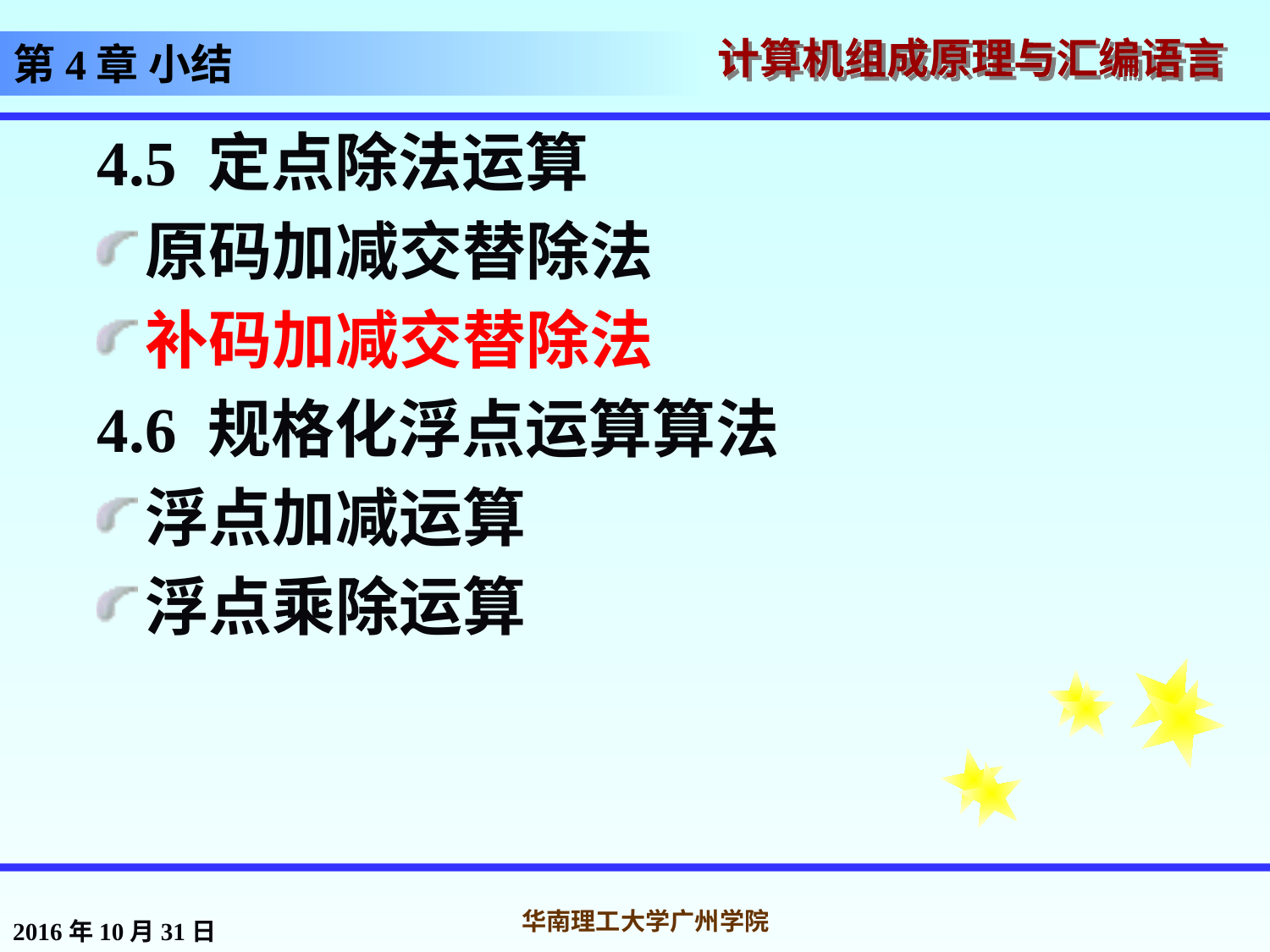

# 第4章 小结
4.5 定点除法运算
原码加减交替除法
补码加减交替除法
4.6 规格化浮点运算算法
浮点加减运算
浮点乘除运算
2016年10月31日
华南理工大学广州学院